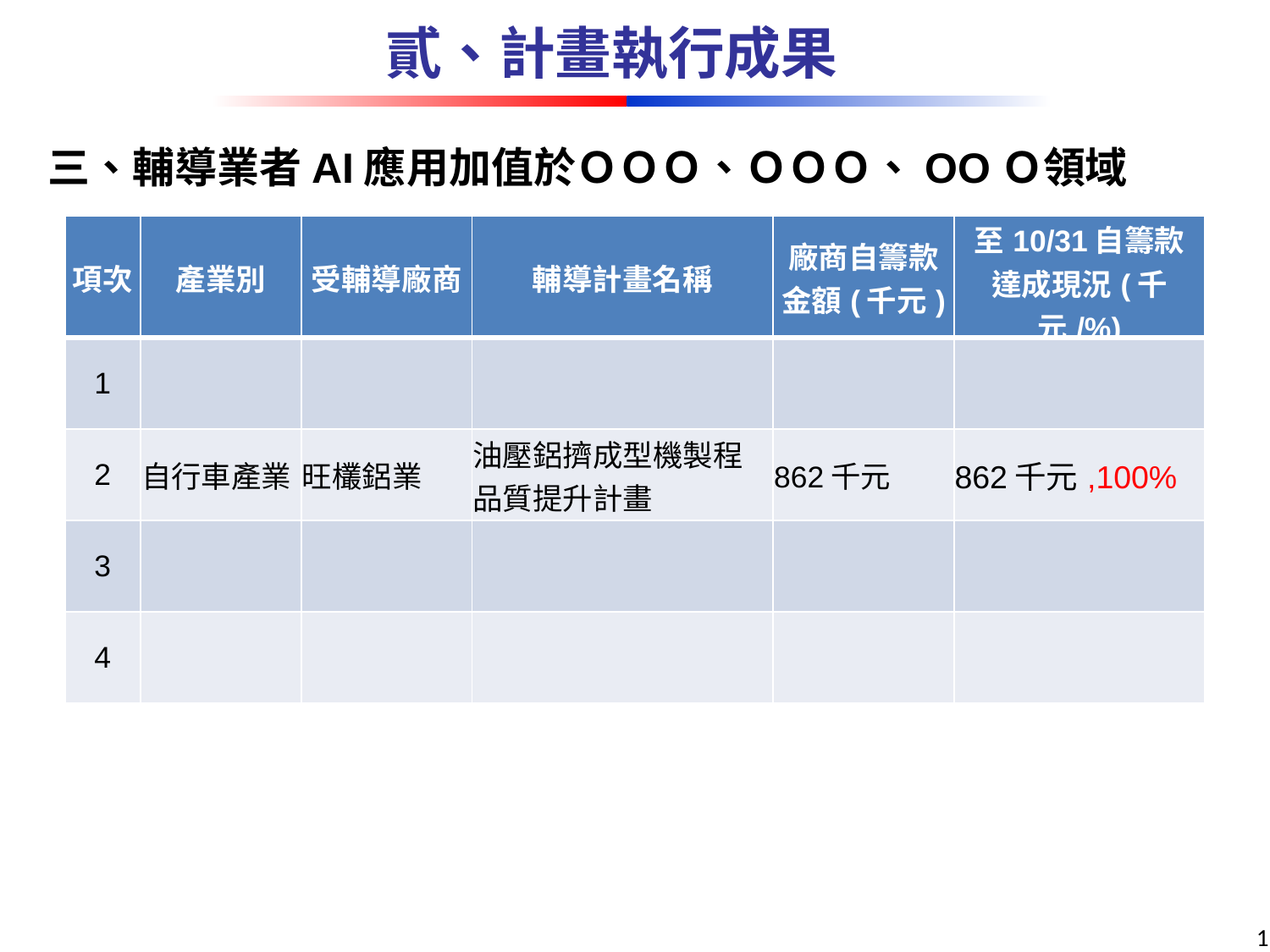

貳、計畫執行成果
三、輔導業者AI應用加值於ＯＯＯ、ＯＯＯ、OOＯ領域
| 項次 | 產業別 | 受輔導廠商 | 輔導計畫名稱 | 廠商自籌款 金額(千元) | 至10/31自籌款 達成現況(千元/%) |
| --- | --- | --- | --- | --- | --- |
| 1 |  |  |  |  |  |
| 2 | 自行車產業 | 旺欉鋁業 | 油壓鋁擠成型機製程品質提升計畫 | 862千元 | 862千元,100% |
| 3 |  |  |  |  |  |
| 4 |  |  |  |  |  |